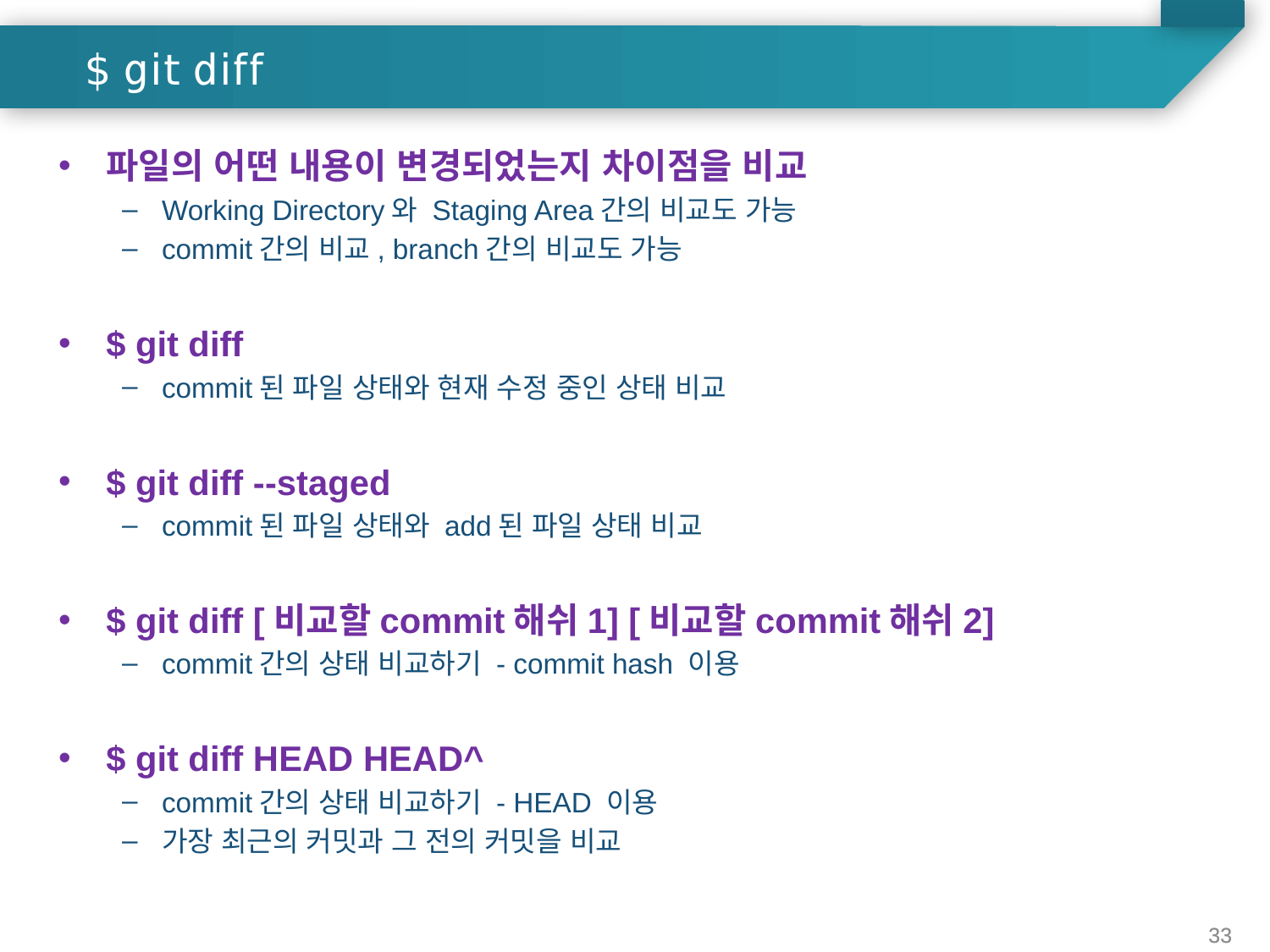

$ git diff
파일의 어떤 내용이 변경되었는지 차이점을 비교
Working Directory와 Staging Area간의 비교도 가능
commit간의 비교, branch간의 비교도 가능

$ git diff
commit된 파일 상태와 현재 수정 중인 상태 비교

$ git diff --staged
commit된 파일 상태와 add된 파일 상태 비교

$ git diff [비교할commit해쉬1] [비교할commit해쉬2]
commit간의 상태 비교하기 - commit hash 이용

$ git diff HEAD HEAD^
commit간의 상태 비교하기 - HEAD 이용
가장 최근의 커밋과 그 전의 커밋을 비교
33